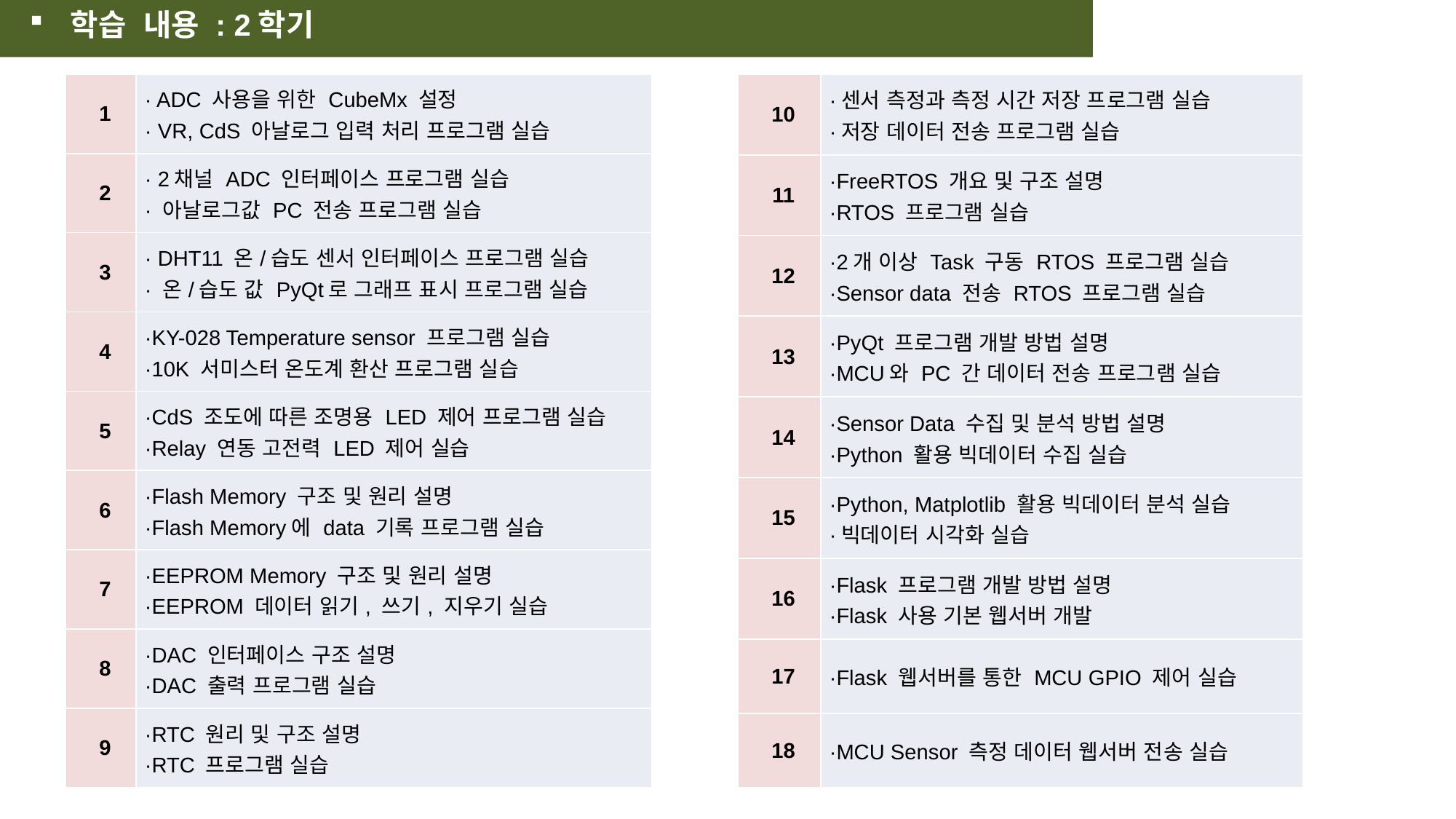

학습  내용 : 2학기
| 1 | · ADC 사용을 위한 CubeMx 설정 · VR, CdS 아날로그 입력 처리 프로그램 실습 |
| --- | --- |
| 2 | · 2채널 ADC 인터페이스 프로그램 실습 · 아날로그값 PC 전송 프로그램 실습 |
| 3 | · DHT11 온/습도 센서 인터페이스 프로그램 실습 · 온/습도 값 PyQt로 그래프 표시 프로그램 실습 |
| 4 | ·KY-028 Temperature sensor 프로그램 실습 ·10K 서미스터 온도계 환산 프로그램 실습 |
| 5 | ·CdS 조도에 따른 조명용 LED 제어 프로그램 실습 ·Relay 연동 고전력 LED 제어 실습 |
| 6 | ·Flash Memory 구조 및 원리 설명 ·Flash Memory에 data 기록 프로그램 실습 |
| 7 | ·EEPROM Memory 구조 및 원리 설명 ·EEPROM 데이터 읽기, 쓰기, 지우기 실습 |
| 8 | ·DAC 인터페이스 구조 설명 ·DAC 출력 프로그램 실습 |
| 9 | ·RTC 원리 및 구조 설명 ·RTC 프로그램 실습 |
| 10 | ·센서 측정과 측정 시간 저장 프로그램 실습 ·저장 데이터 전송 프로그램 실습 |
| --- | --- |
| 11 | ·FreeRTOS 개요 및 구조 설명 ·RTOS 프로그램 실습 |
| 12 | ·2개 이상 Task 구동 RTOS 프로그램 실습 ·Sensor data 전송 RTOS 프로그램 실습 |
| 13 | ·PyQt 프로그램 개발 방법 설명 ·MCU와 PC 간 데이터 전송 프로그램 실습 |
| 14 | ·Sensor Data 수집 및 분석 방법 설명 ·Python 활용 빅데이터 수집 실습 |
| 15 | ·Python, Matplotlib 활용 빅데이터 분석 실습 ·빅데이터 시각화 실습 |
| 16 | ·Flask 프로그램 개발 방법 설명 ·Flask 사용 기본 웹서버 개발 |
| 17 | ·Flask 웹서버를 통한 MCU GPIO 제어 실습 |
| 18 | ·MCU Sensor 측정 데이터 웹서버 전송 실습 |